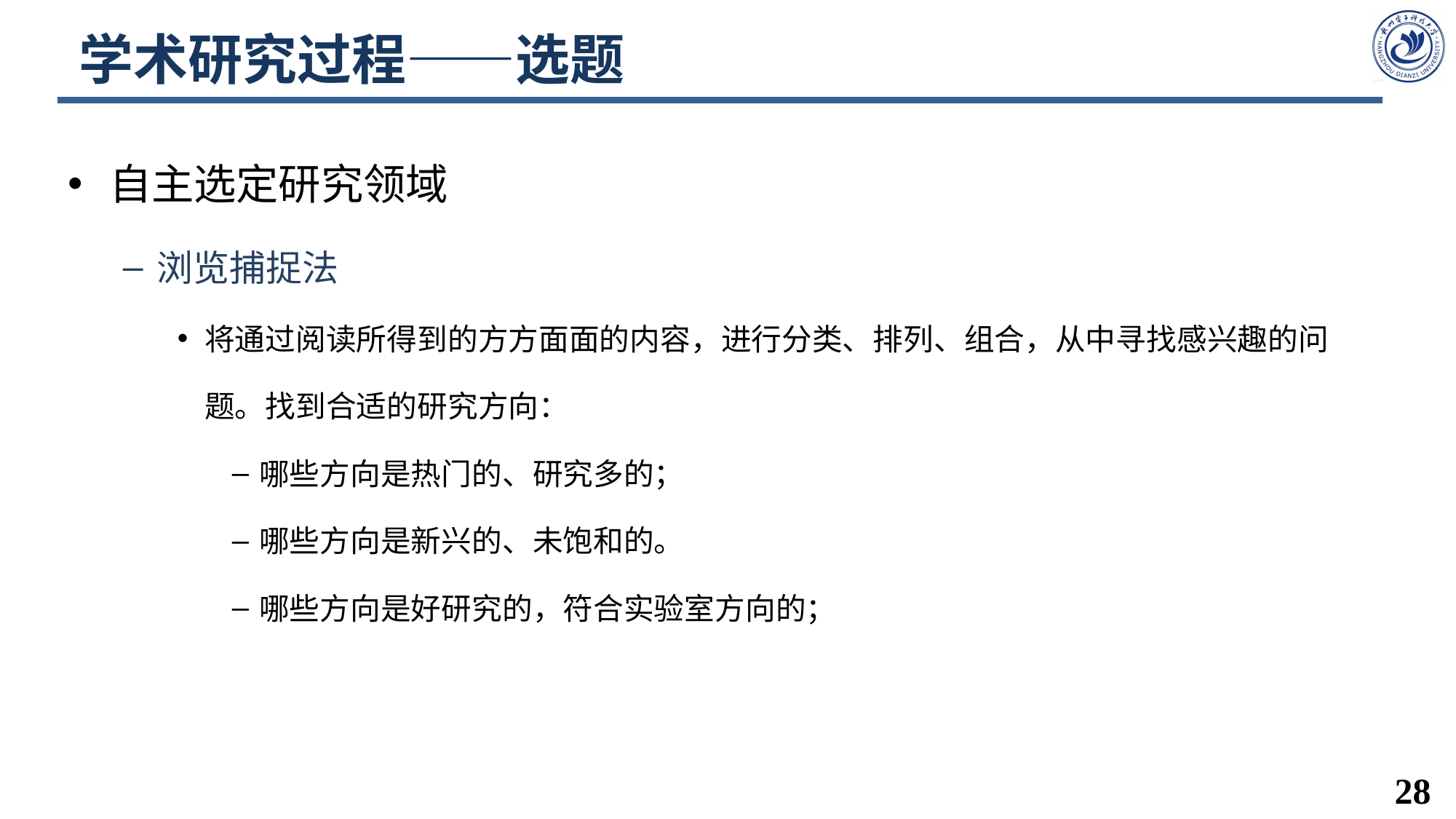

# 学术研究过程——选题
自主选定研究领域
浏览捕捉法
将通过阅读所得到的方方面面的内容，进行分类、排列、组合，从中寻找感兴趣的问题。找到合适的研究方向：
哪些方向是热门的、研究多的；
哪些方向是新兴的、未饱和的。
哪些方向是好研究的，符合实验室方向的；

28